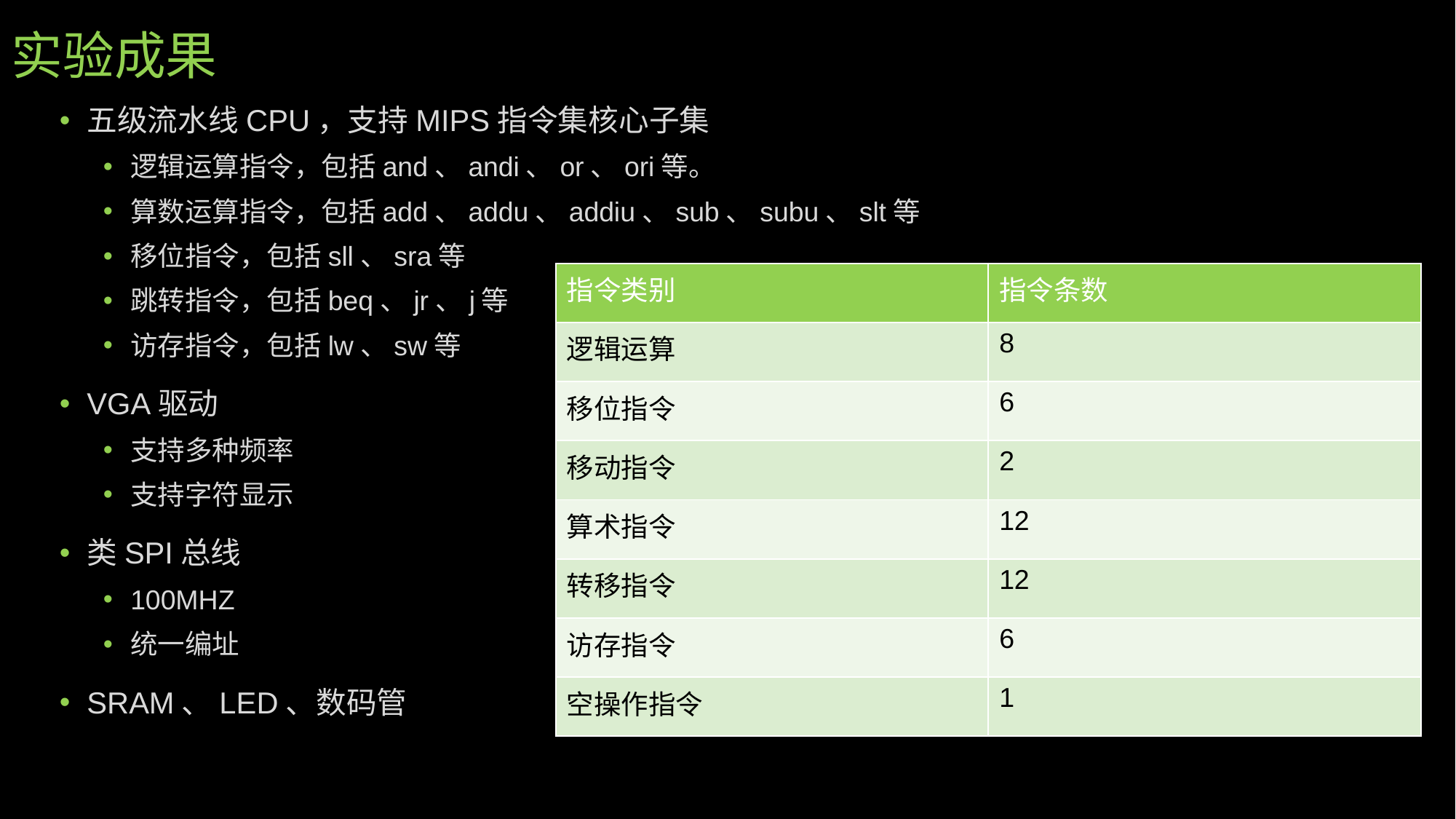

# 实验成果
五级流水线CPU，支持MIPS指令集核心子集
逻辑运算指令，包括and、andi、or、ori等。
算数运算指令，包括add、addu、addiu、sub、subu、slt等
移位指令，包括sll、sra等
跳转指令，包括beq、jr、j等
访存指令，包括lw、sw等
VGA驱动
支持多种频率
支持字符显示
类SPI总线
100MHZ
统一编址
SRAM、LED、数码管

| 指令类别 | 指令条数 |
| --- | --- |
| 逻辑运算 | 8 |
| 移位指令 | 6 |
| 移动指令 | 2 |
| 算术指令 | 12 |
| 转移指令 | 12 |
| 访存指令 | 6 |
| 空操作指令 | 1 |